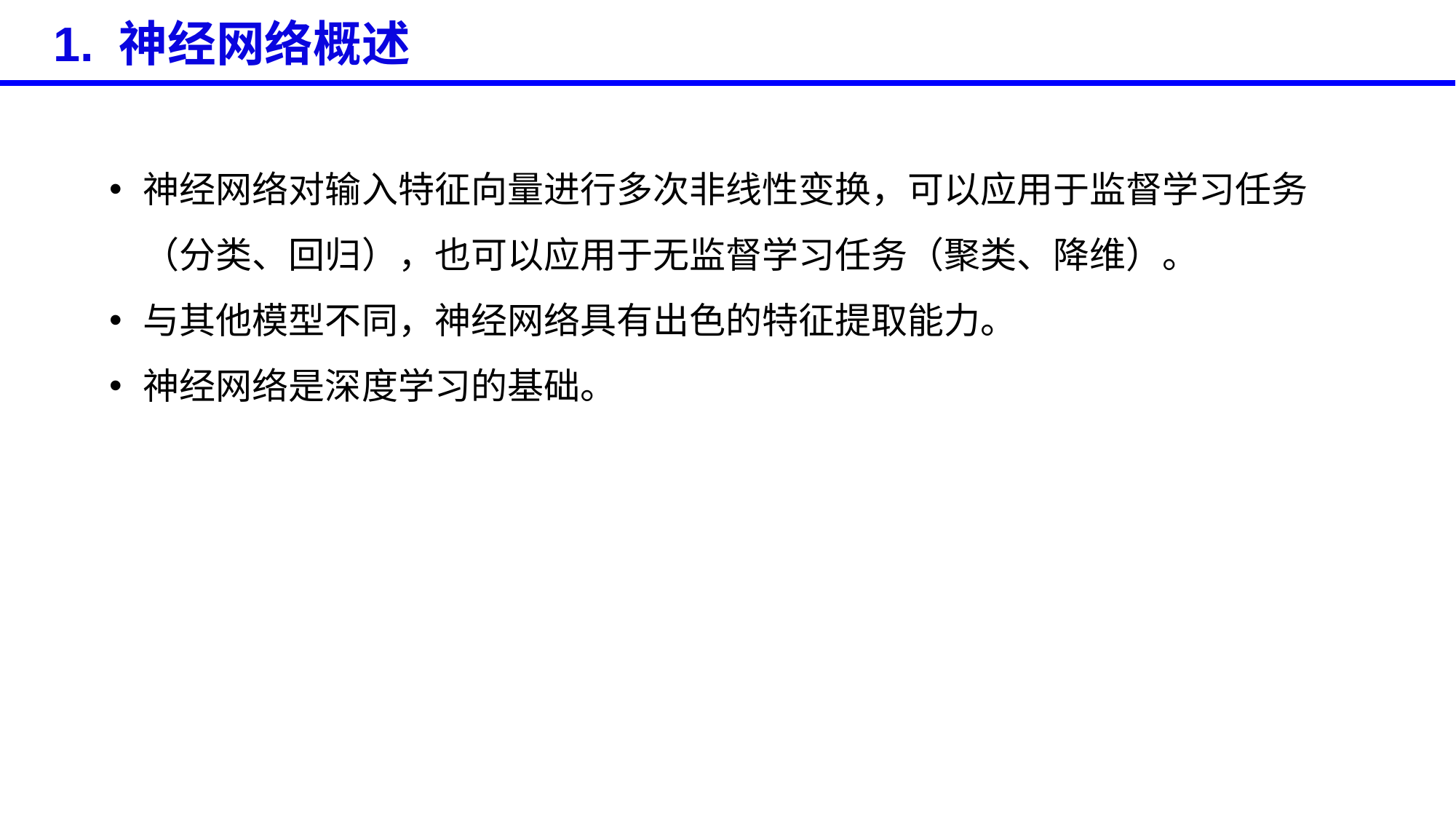

1. 神经网络概述
神经网络对输入特征向量进行多次非线性变换，可以应用于监督学习任务（分类、回归），也可以应用于无监督学习任务（聚类、降维）。
与其他模型不同，神经网络具有出色的特征提取能力。
神经网络是深度学习的基础。